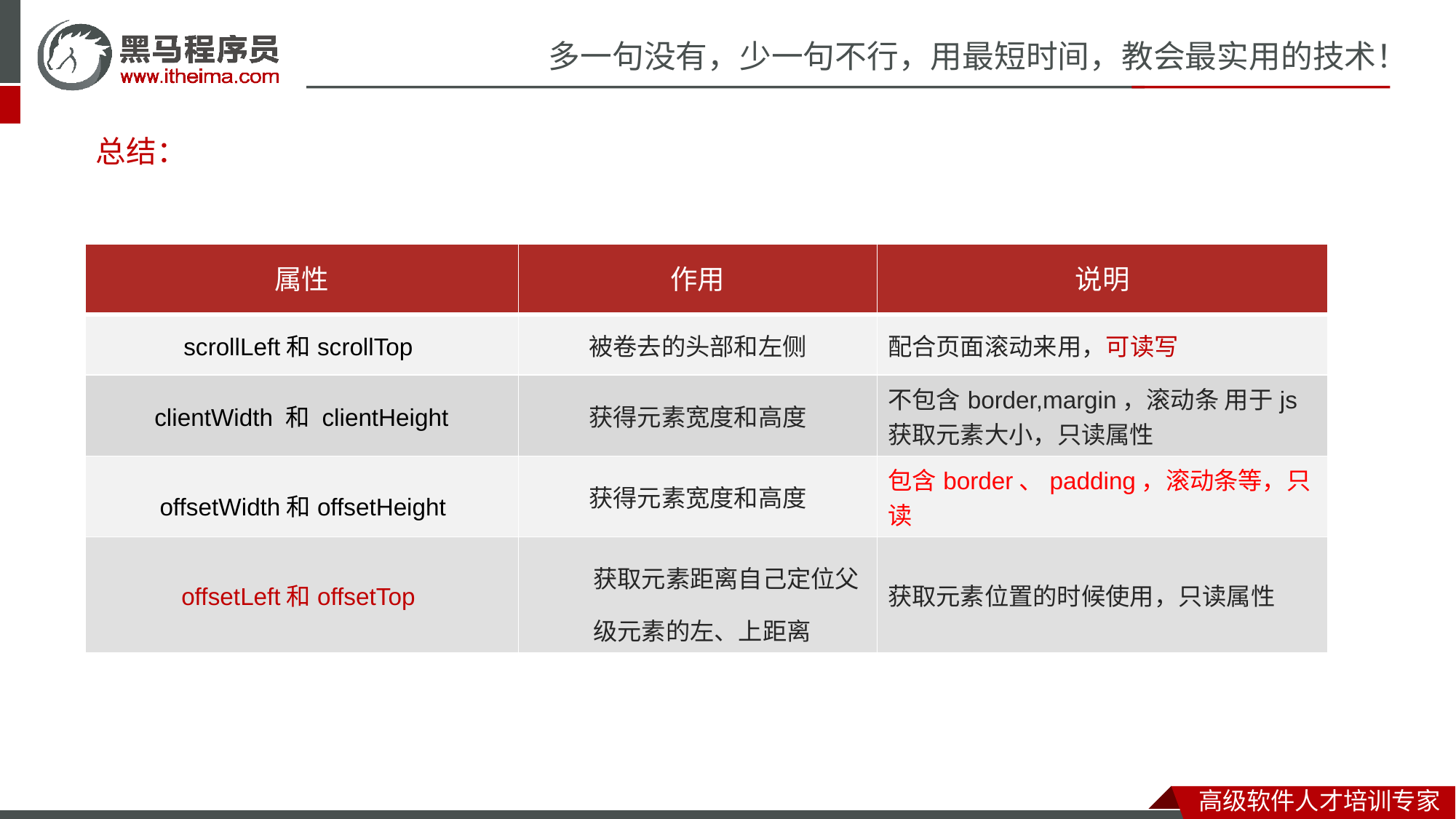

# 总结：
| 属性 | 作用 | 说明 |
| --- | --- | --- |
| scrollLeft和scrollTop | 被卷去的头部和左侧 | 配合页面滚动来用，可读写 |
| clientWidth 和 clientHeight | 获得元素宽度和高度 | 不包含border,margin，滚动条 用于js获取元素大小，只读属性 |
| offsetWidth和offsetHeight | 获得元素宽度和高度 | 包含border、padding，滚动条等，只读 |
| offsetLeft和offsetTop | 获取元素距离自己定位父级元素的左、上距离 | 获取元素位置的时候使用，只读属性 |